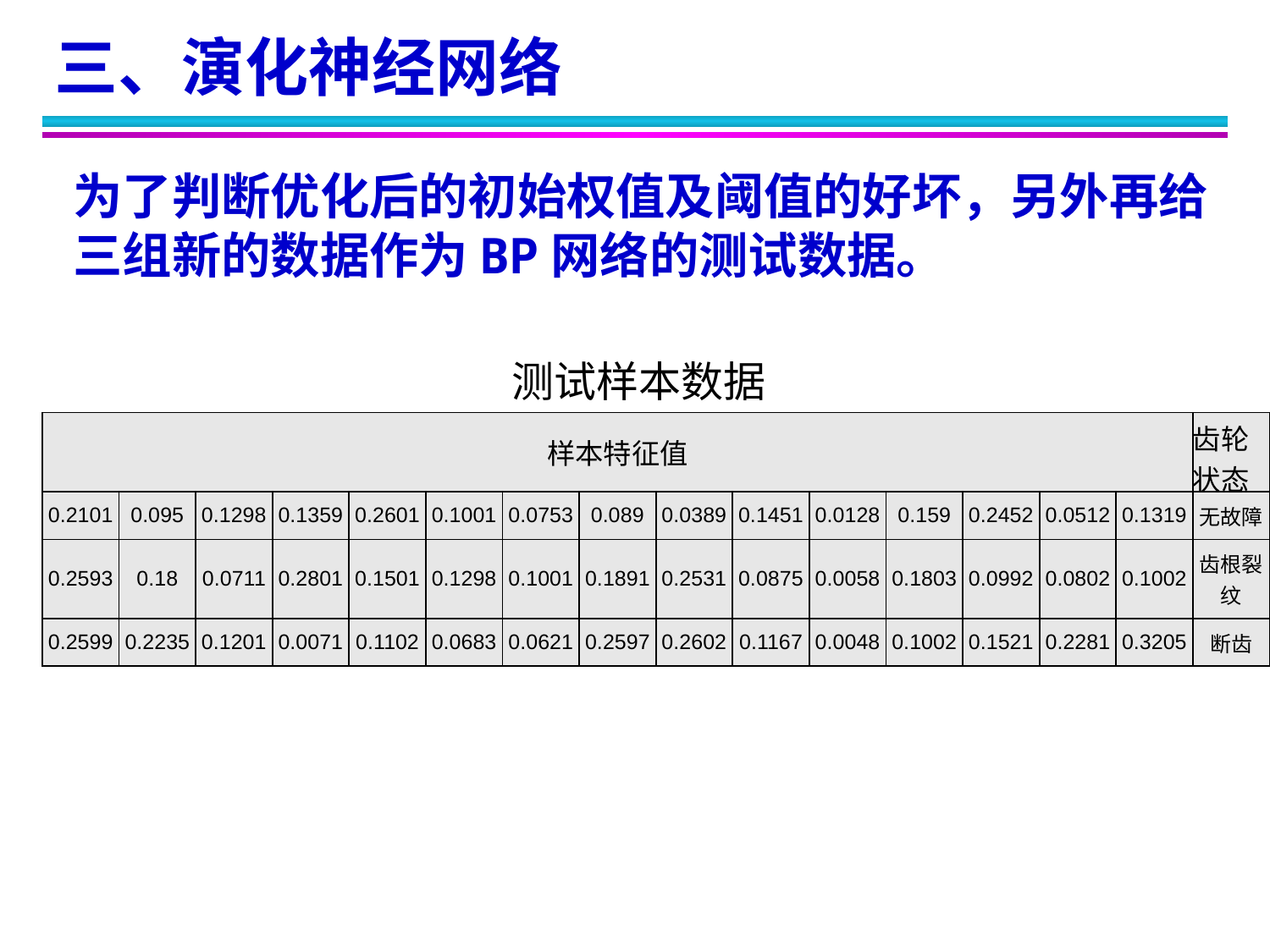

三、演化神经网络
为了判断优化后的初始权值及阈值的好坏，另外再给三组新的数据作为BP网络的测试数据。
测试样本数据
| 样本特征值 |  |  |  |  |  |  |  |  |  |  |  |  |  |  | 齿轮状态 |
| --- | --- | --- | --- | --- | --- | --- | --- | --- | --- | --- | --- | --- | --- | --- | --- |
| 0.2101 | 0.095 | 0.1298 | 0.1359 | 0.2601 | 0.1001 | 0.0753 | 0.089 | 0.0389 | 0.1451 | 0.0128 | 0.159 | 0.2452 | 0.0512 | 0.1319 | 无故障 |
| 0.2593 | 0.18 | 0.0711 | 0.2801 | 0.1501 | 0.1298 | 0.1001 | 0.1891 | 0.2531 | 0.0875 | 0.0058 | 0.1803 | 0.0992 | 0.0802 | 0.1002 | 齿根裂纹 |
| 0.2599 | 0.2235 | 0.1201 | 0.0071 | 0.1102 | 0.0683 | 0.0621 | 0.2597 | 0.2602 | 0.1167 | 0.0048 | 0.1002 | 0.1521 | 0.2281 | 0.3205 | 断齿 |